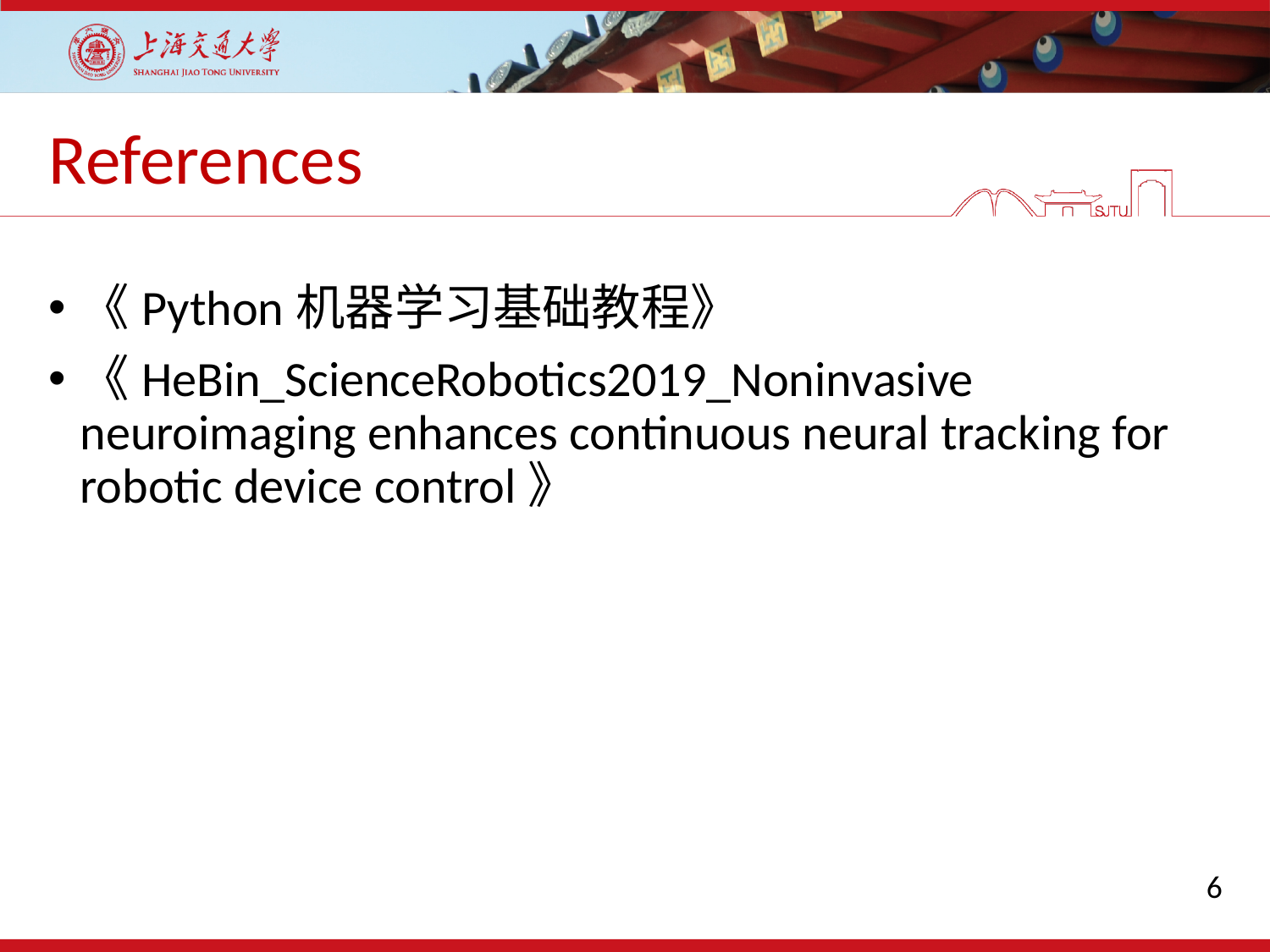

References
《Python机器学习基础教程》
《HeBin_ScienceRobotics2019_Noninvasive neuroimaging enhances continuous neural tracking for robotic device control》
6